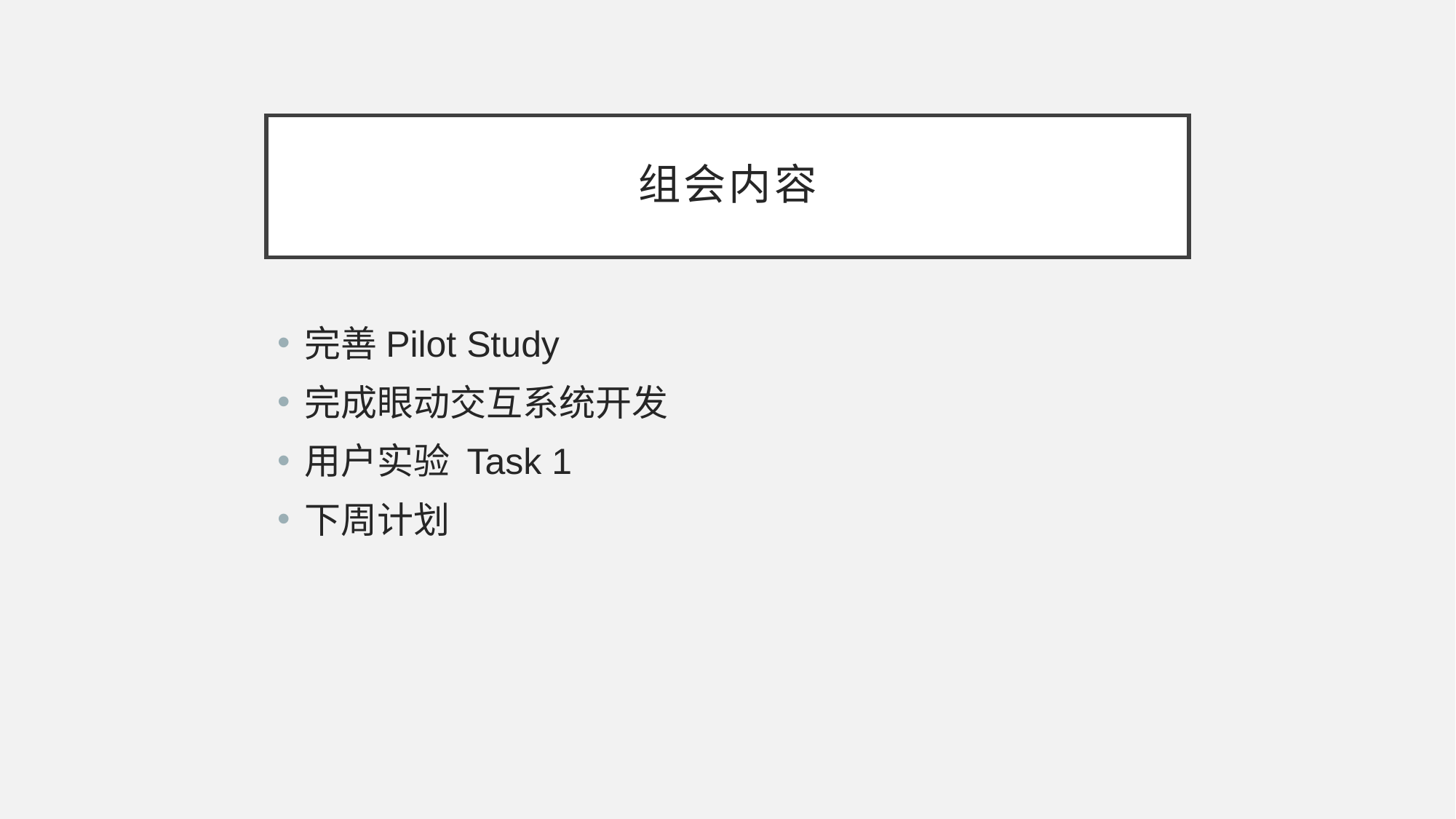

# 组会内容
完善Pilot Study
完成眼动交互系统开发
用户实验 Task 1
下周计划